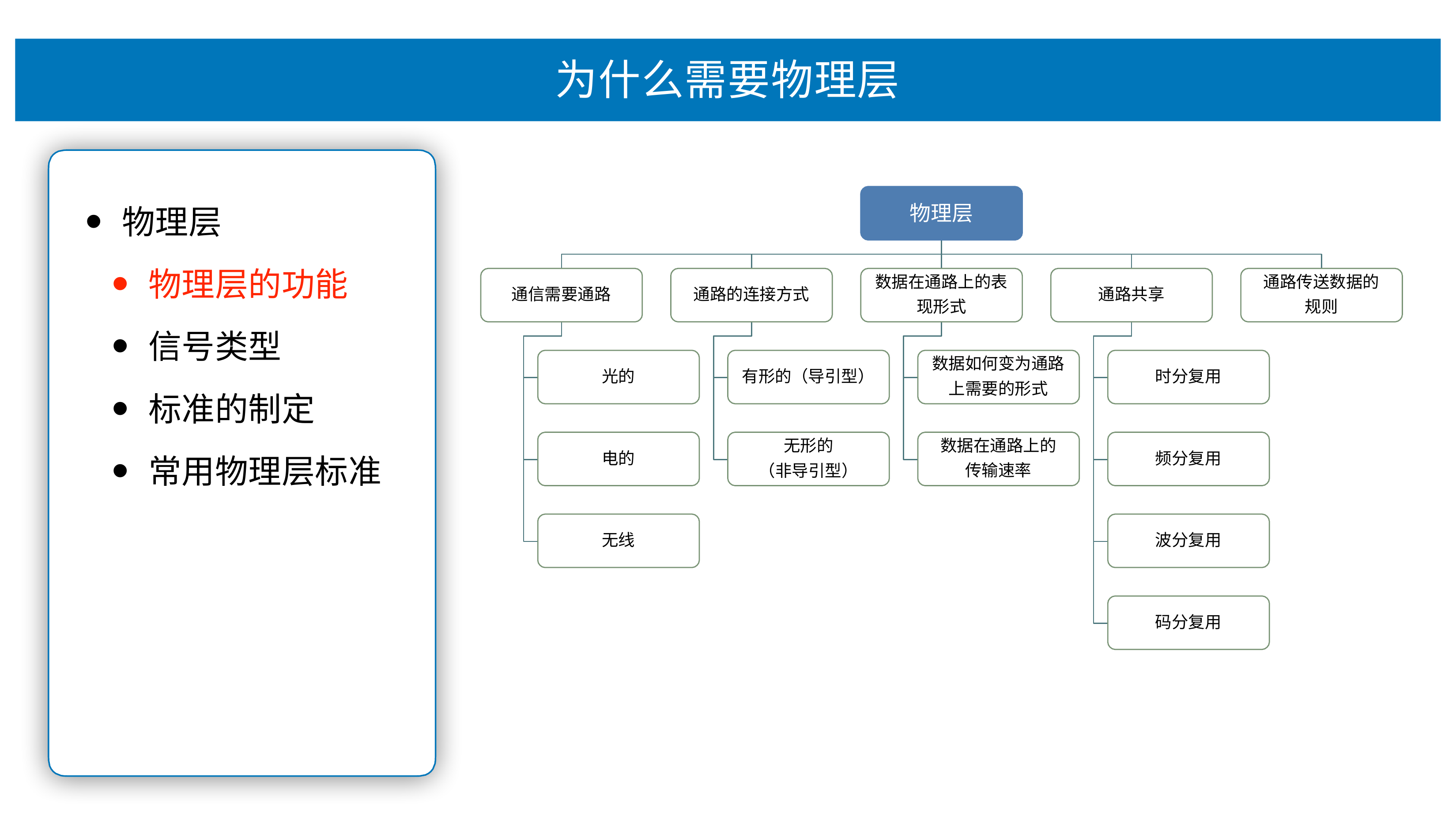

# 为什么需要物理层

物理层
物理层的功能
信号类型
标准的制定
常⽤物理层标准
物理层

数据在通路上的表 现形式
通路传送数据的 规则

通信需要通路
通路的连接方式
通路共享

数据如何变为通路 上需要的形式

光的
有形的（导引型）
时分复用
无形的
（非导引型）
数据在通路上的 传输速率

电的
频分复用

无线
波分复用

码分复用